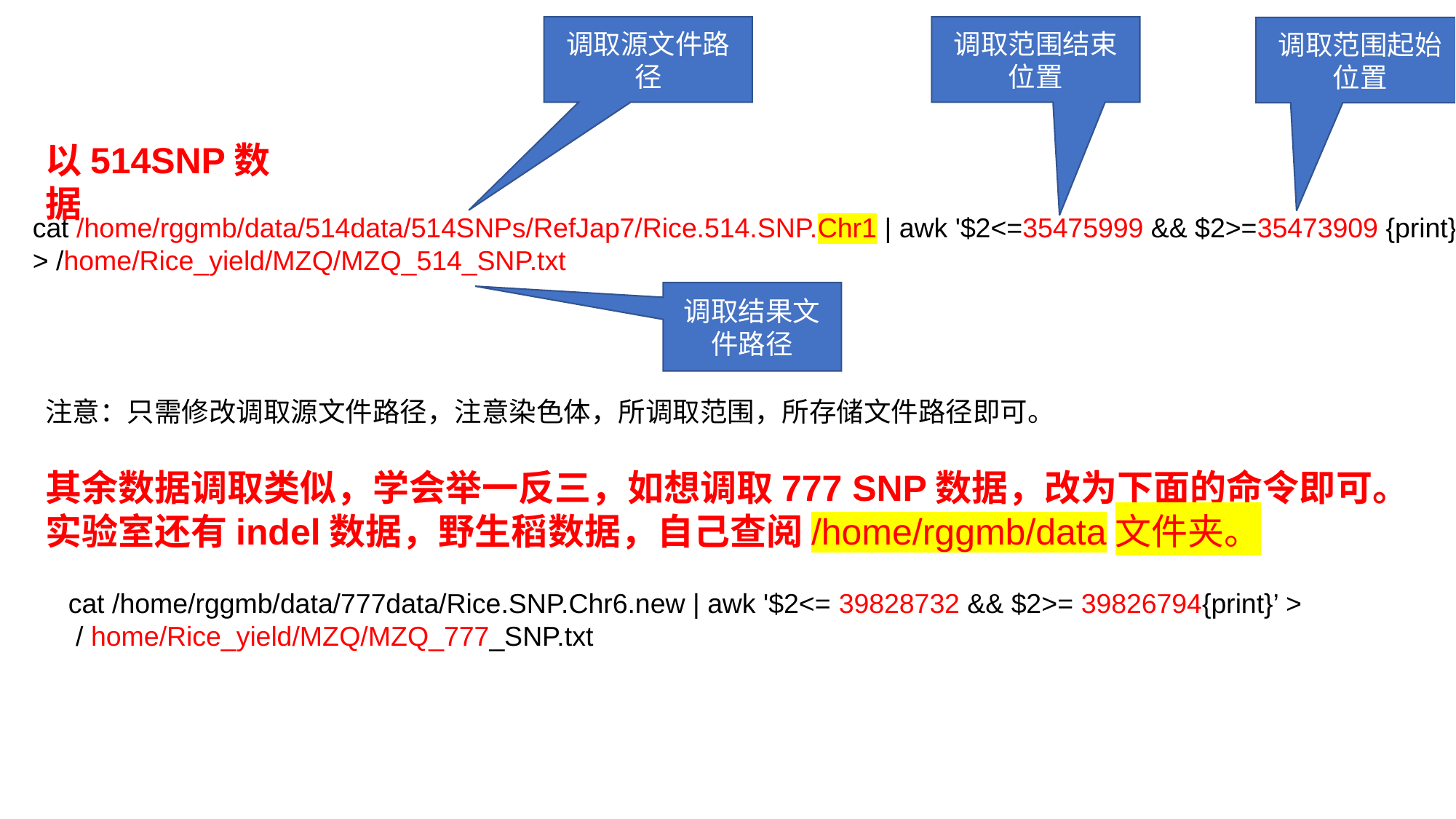

调取范围结束位置
调取源文件路径
调取范围起始位置
以514SNP数据
cat /home/rggmb/data/514data/514SNPs/RefJap7/Rice.514.SNP.Chr1 | awk '$2<=35475999 && $2>=35473909 {print}' > /home/Rice_yield/MZQ/MZQ_514_SNP.txt
调取结果文件路径
注意：只需修改调取源文件路径，注意染色体，所调取范围，所存储文件路径即可。
其余数据调取类似，学会举一反三，如想调取777 SNP数据，改为下面的命令即可。实验室还有indel数据，野生稻数据，自己查阅/home/rggmb/data文件夹。
cat /home/rggmb/data/777data/Rice.SNP.Chr6.new | awk '$2<= 39828732 && $2>= 39826794{print}’ >
 / home/Rice_yield/MZQ/MZQ_777_SNP.txt